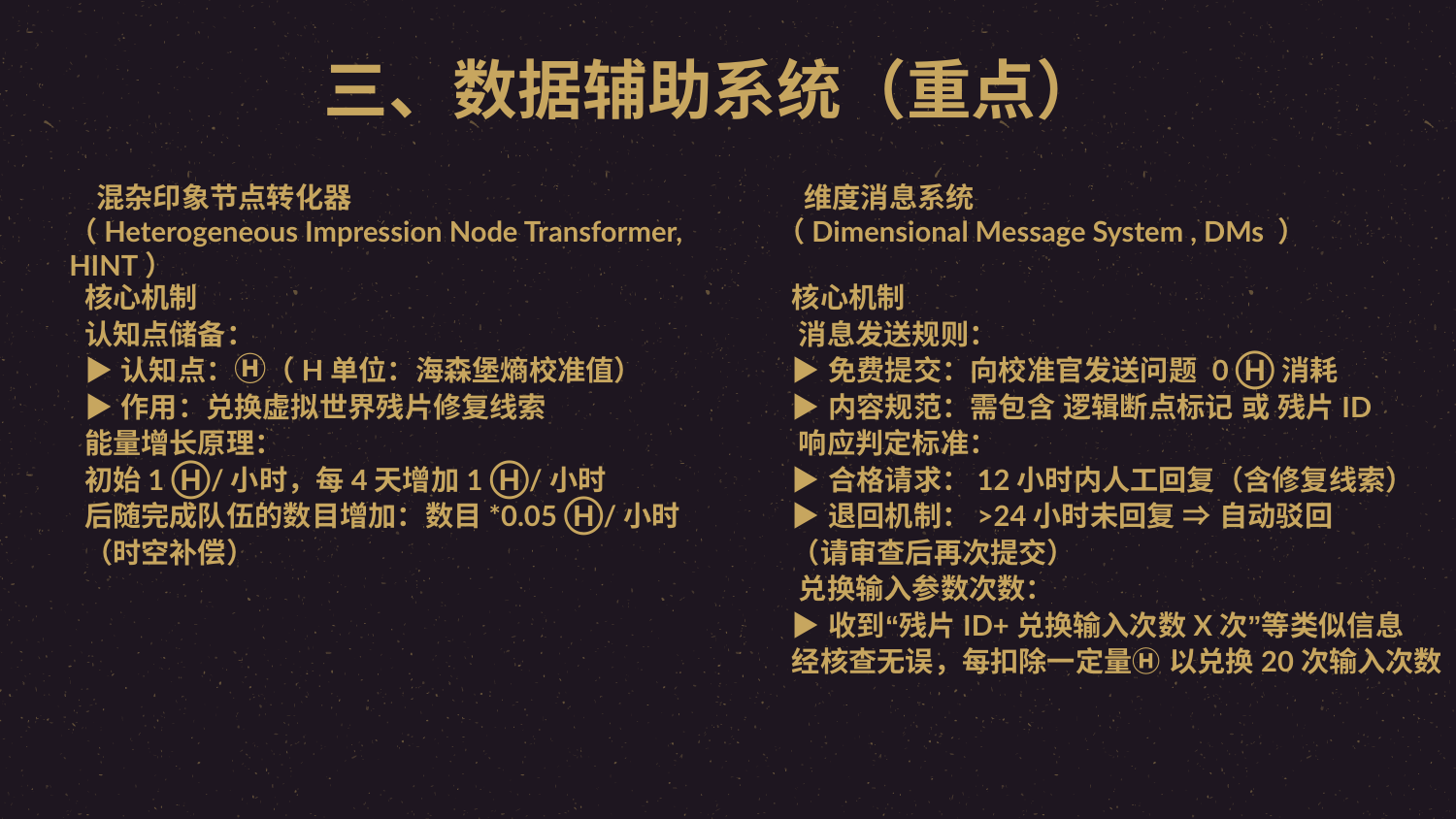

# 三、数据辅助系统（重点）
​​   混杂印象节点转化器
（Heterogeneous Impression Node Transformer, HINT）​​
   维度消息系统
（Dimensional Message System , DMs ）​​
核心机制​​
认知点储备​​：
▶ 认知点：Ⓗ（H单位：海森堡熵校准值）
▶ 作用：兑换虚拟世界残片修复线索
能量增长原理​​：
初始1 Ⓗ/小时，每4天增加1 Ⓗ/小时
后随完成队伍的数目增加：数目*0.05 Ⓗ/小时
（时空补偿）

核心机制
​​消息发送规则​​：
▶ 免费提交：向校准官发送问题 ​​0 Ⓗ消耗​​
▶ 内容规范：需包含 ​​逻辑断点标记​​ 或 ​​残片ID​​
​​响应判定标准​​：
▶ 合格请求：12小时内人工回复（含修复线索）
▶ 退回机制：>24小时未回复 ⇒ 自动驳回
（请审查后再次提交）
​​兑换输入参数次数：
▶ 收到“残片ID+兑换输入次数X次”等类似信息
经核查无误，每扣除​​一定量Ⓗ 以兑换20次输入次数